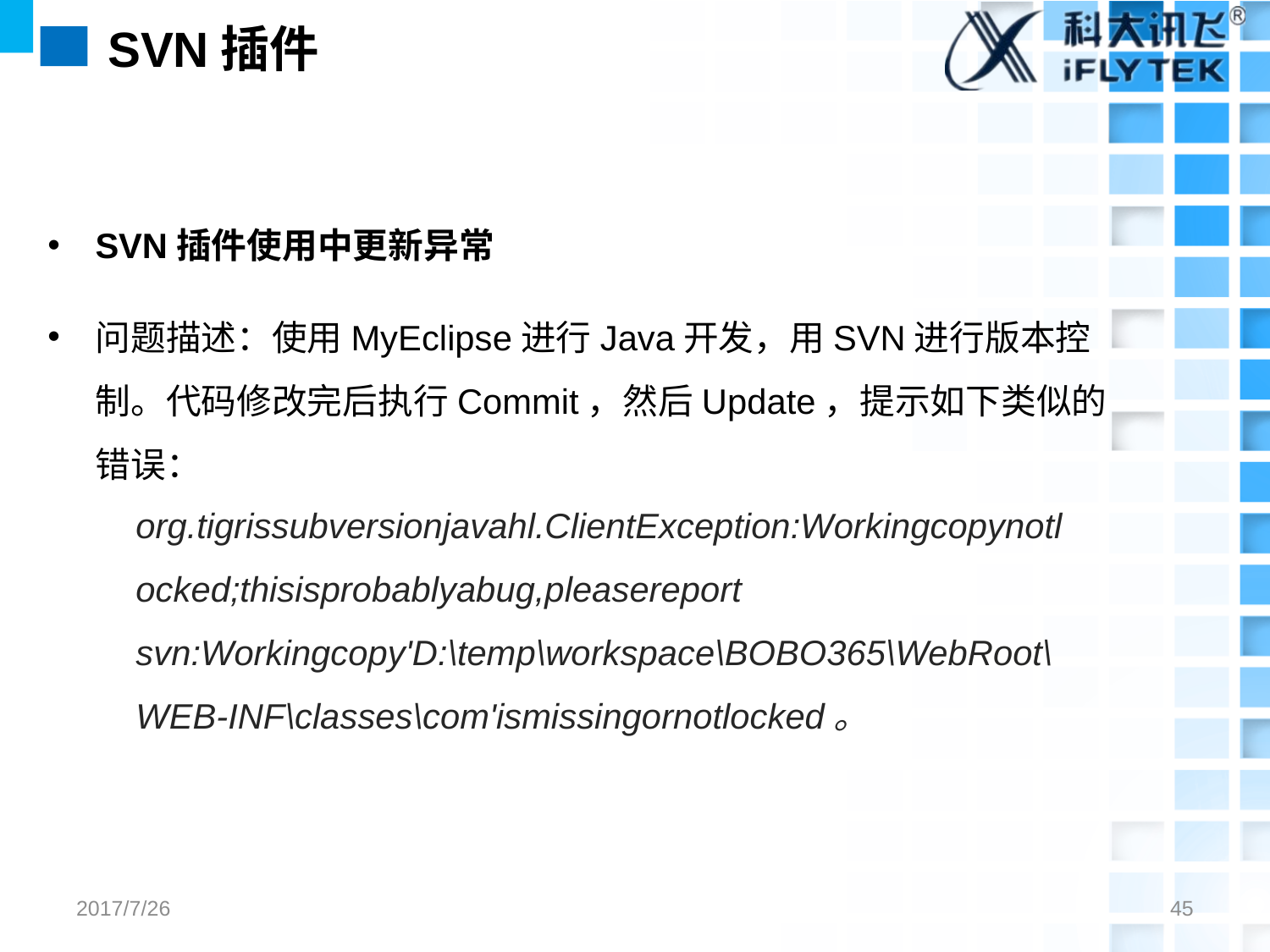

# SVN插件
SVN插件使用中更新异常
问题描述：使用MyEclipse进行Java开发，用SVN进行版本控制。代码修改完后执行Commit，然后Update，提示如下类似的错误：
org.tigrissubversionjavahl.ClientException:Workingcopynotlocked;thisisprobablyabug,pleasereport
svn:Workingcopy'D:\temp\workspace\BOBO365\WebRoot\WEB-INF\classes\com'ismissingornotlocked。
2017/7/26
45